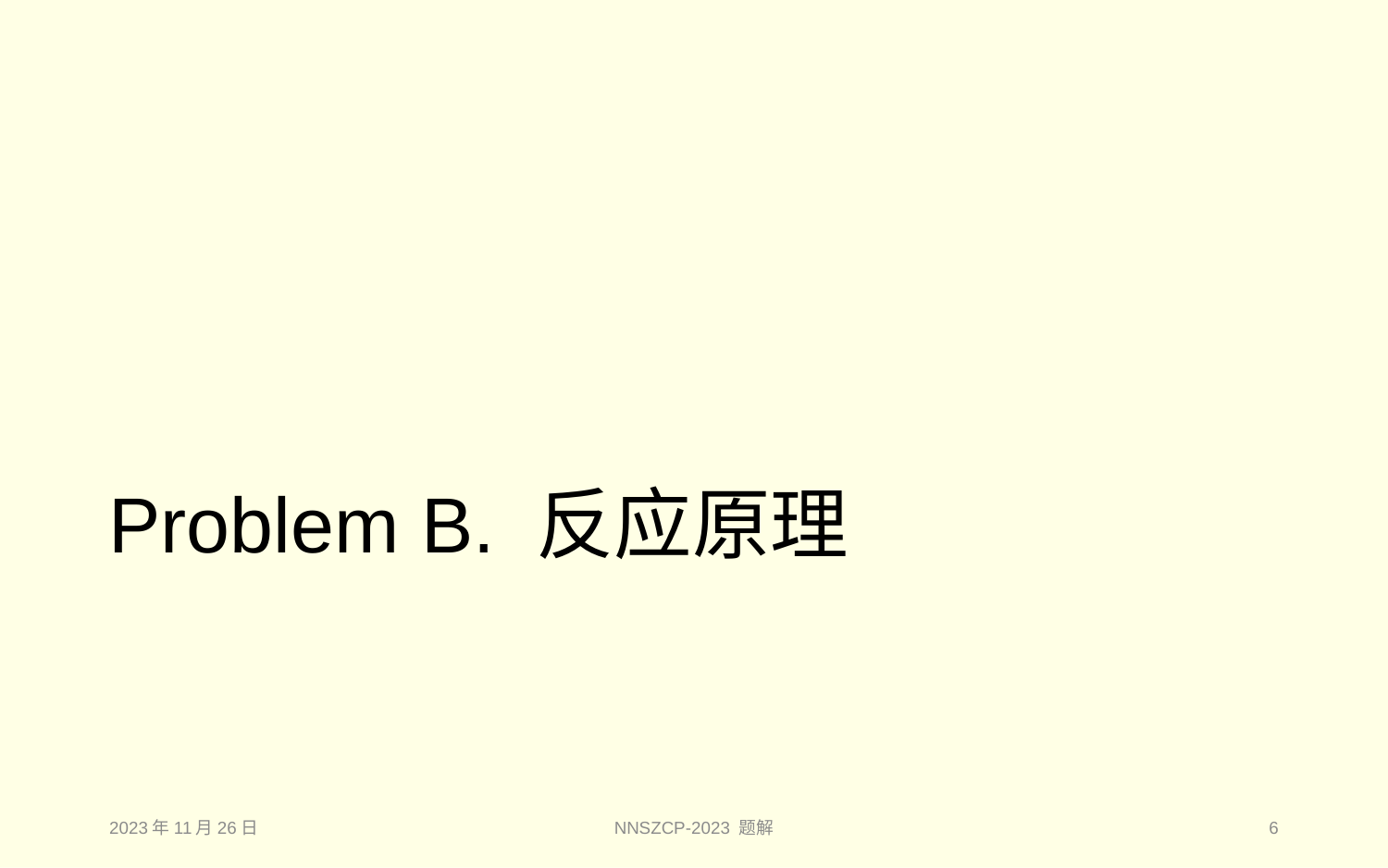

# Problem B. 反应原理

2023年11月26日
NNSZCP-2023 题解
6